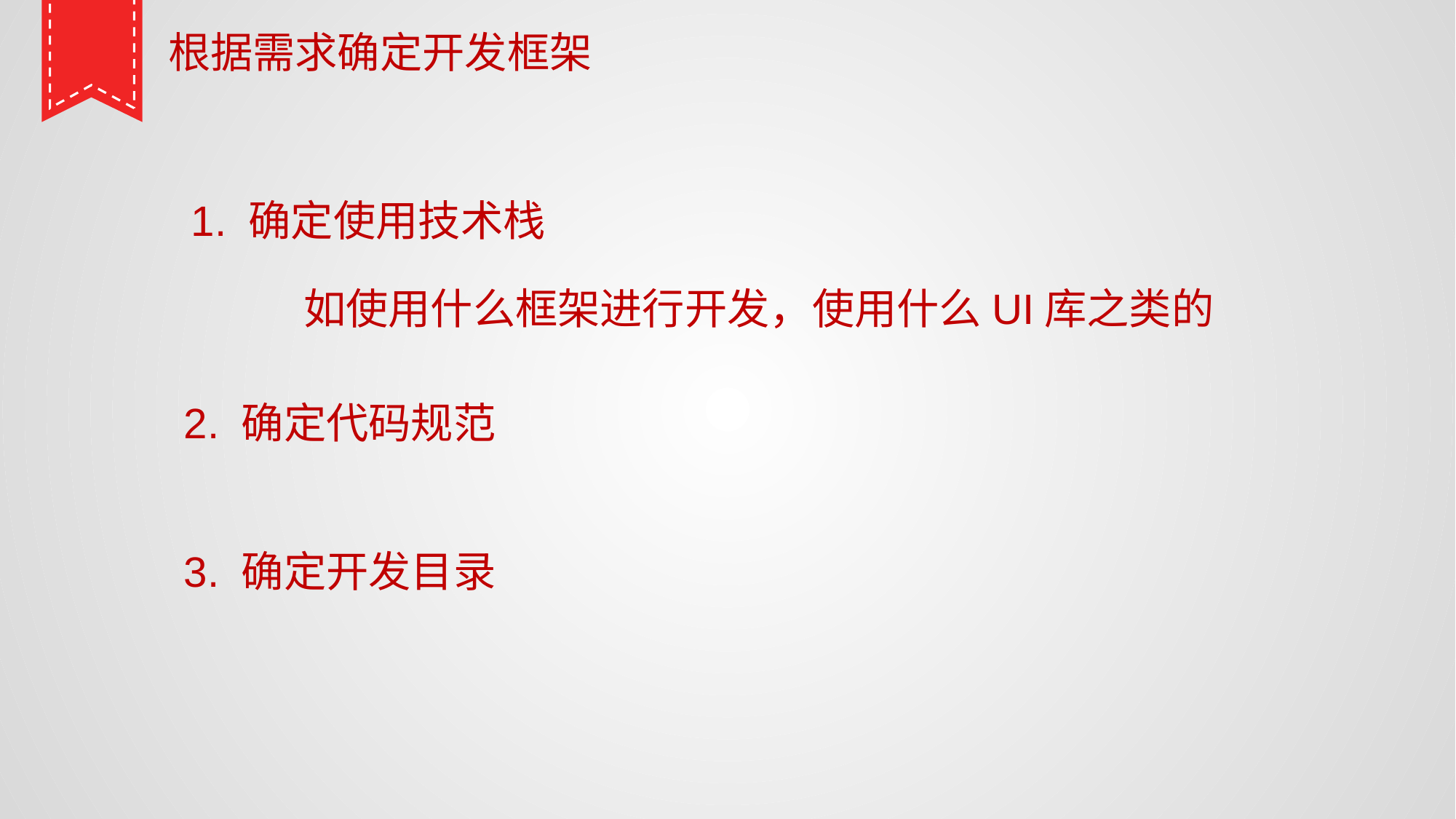

根据需求确定开发框架
1. 确定使用技术栈
如使用什么框架进行开发，使用什么UI库之类的
2. 确定代码规范
3. 确定开发目录